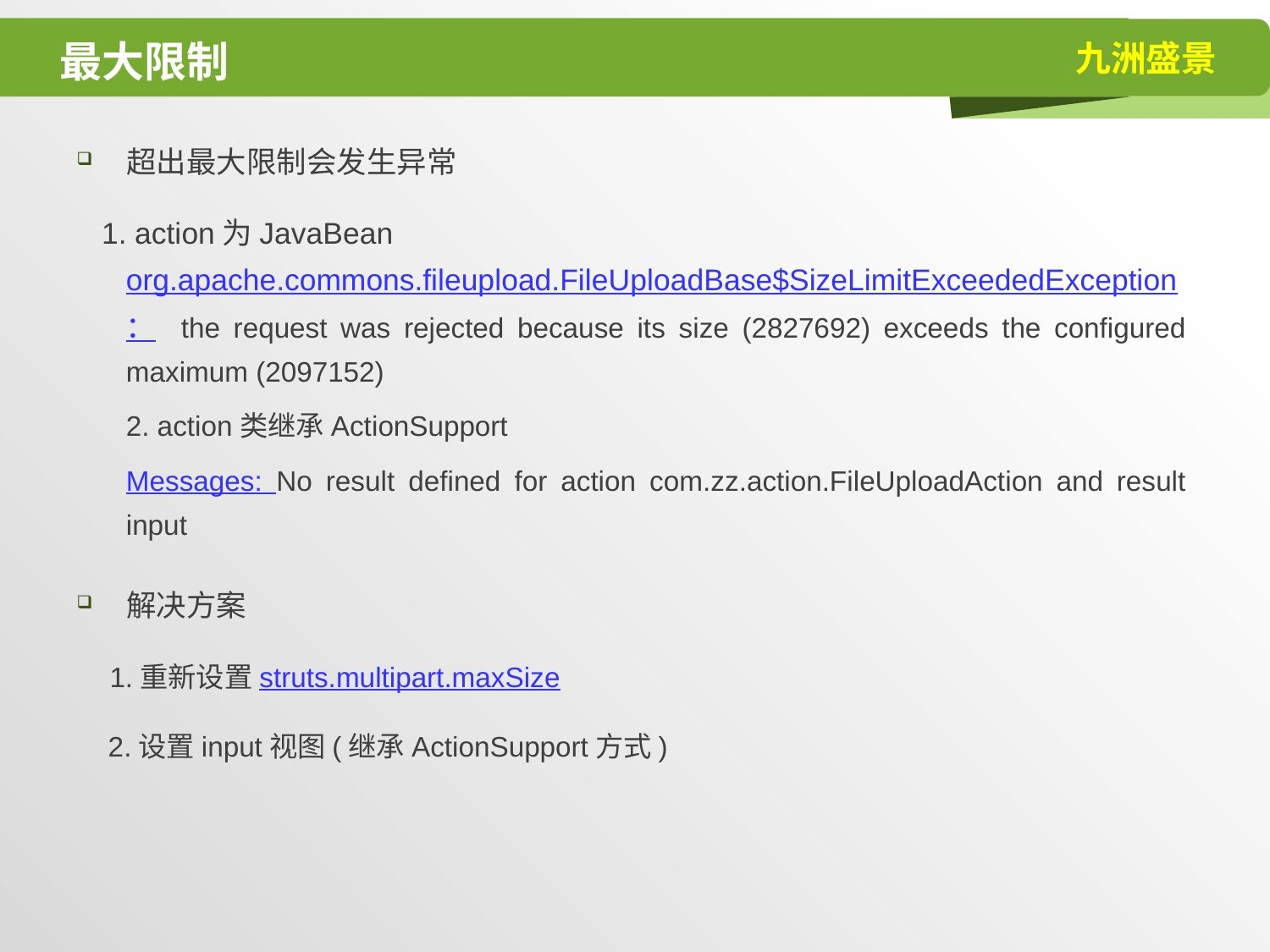

# 最大限制
超出最大限制会发生异常
   1. action为JavaBean
org.apache.commons.fileupload.FileUploadBase$SizeLimitExceededException： the request was rejected because its size (2827692) exceeds the configured maximum (2097152)
2. action类继承ActionSupport
Messages: No result defined for action com.zz.action.FileUploadAction and result input
解决方案
    1.重新设置struts.multipart.maxSize
    2.设置input视图(继承ActionSupport方式)